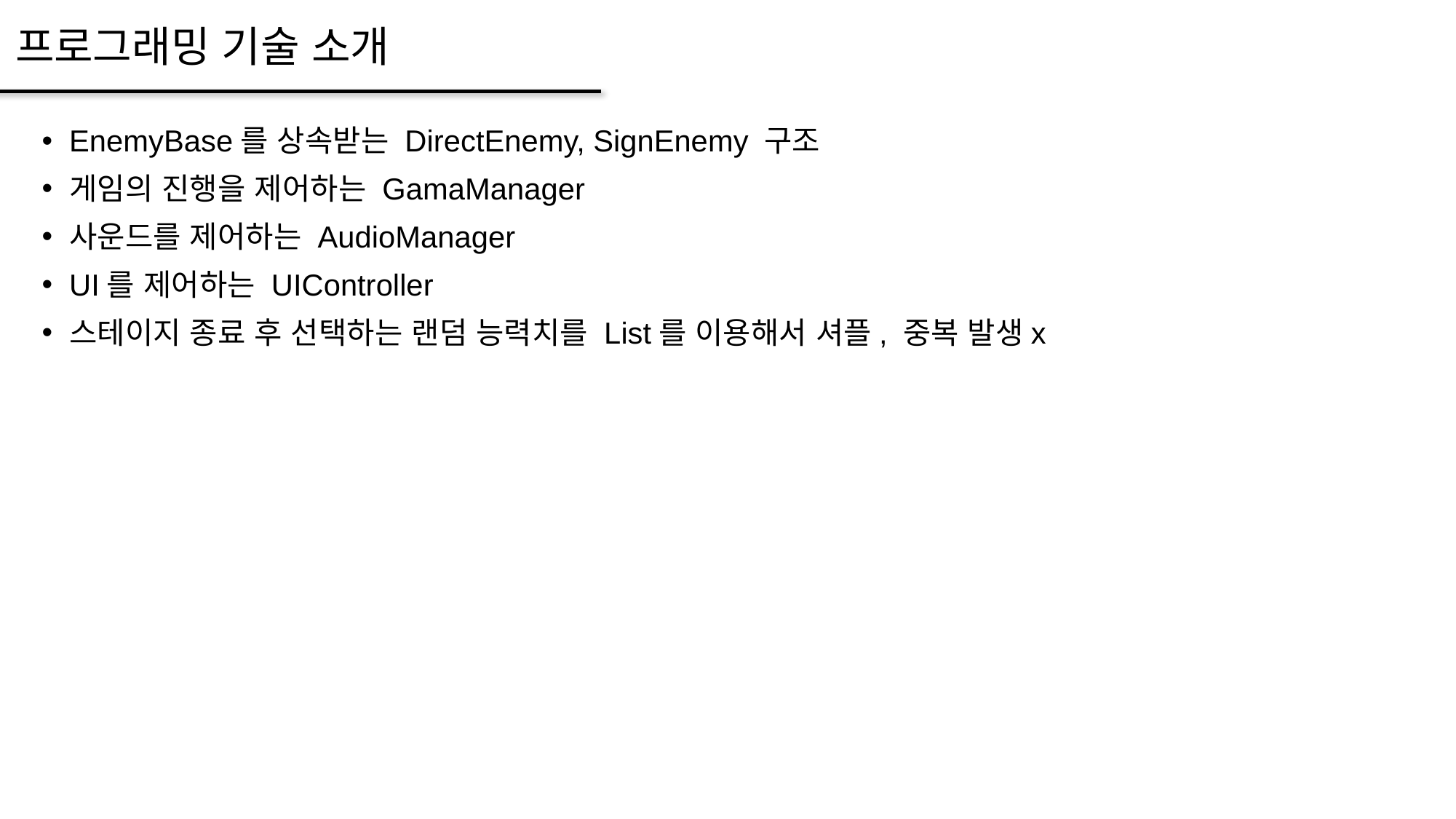

# 프로그래밍 기술 소개
EnemyBase를 상속받는 DirectEnemy, SignEnemy 구조
게임의 진행을 제어하는 GamaManager
사운드를 제어하는 AudioManager
UI를 제어하는 UIController
스테이지 종료 후 선택하는 랜덤 능력치를 List를 이용해서 셔플, 중복 발생x